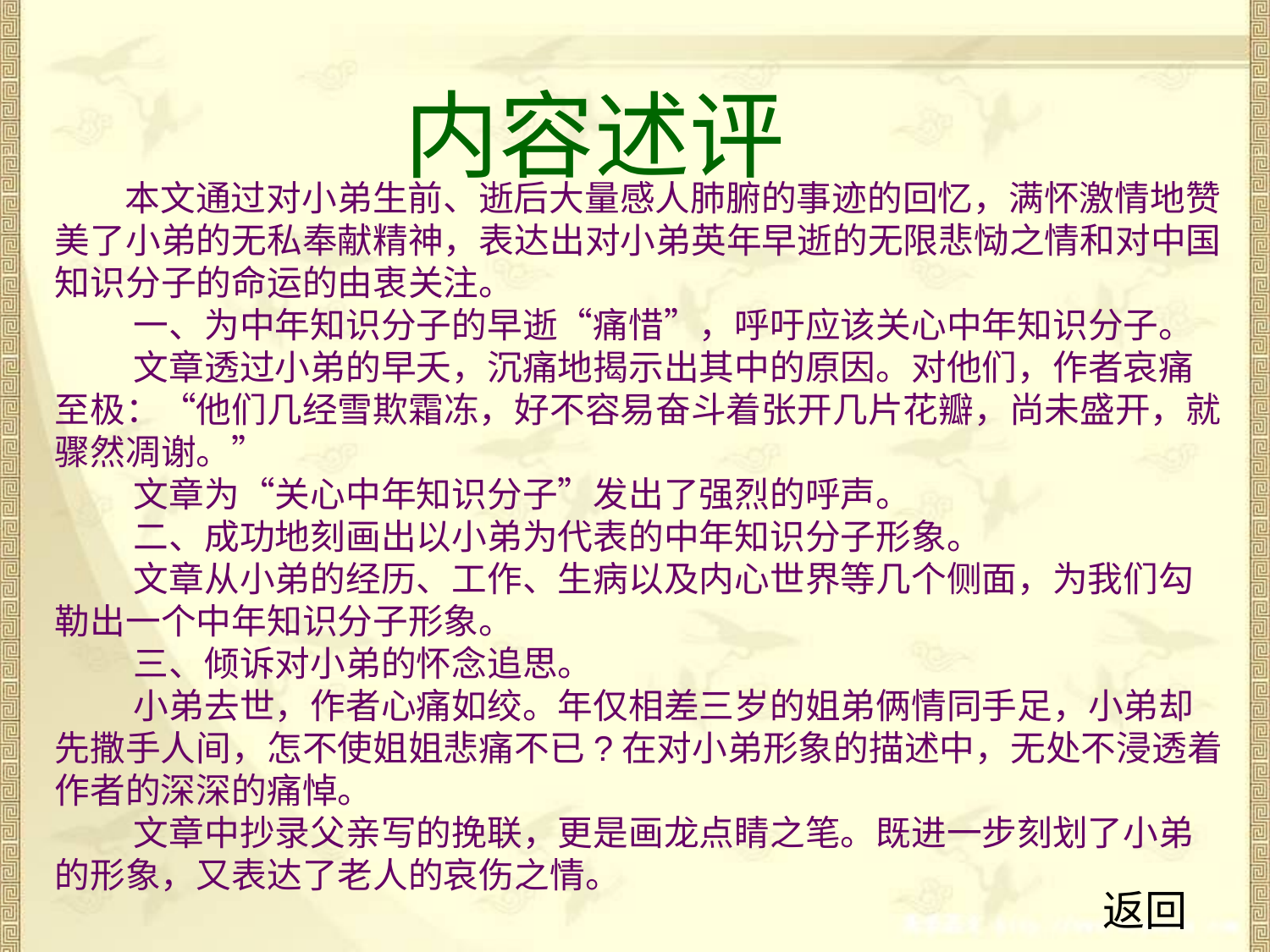

# 内容述评
          本文通过对小弟生前、逝后大量感人肺腑的事迹的回忆，满怀激情地赞美了小弟的无私奉献精神，表达出对小弟英年早逝的无限悲恸之情和对中国知识分子的命运的由衷关注。
         一、为中年知识分子的早逝“痛惜”，呼吁应该关心中年知识分子。
         文章透过小弟的早夭，沉痛地揭示出其中的原因。对他们，作者哀痛至极：“他们几经雪欺霜冻，好不容易奋斗着张开几片花瓣，尚未盛开，就骤然凋谢。”
         文章为“关心中年知识分子”发出了强烈的呼声。
         二、成功地刻画出以小弟为代表的中年知识分子形象。
         文章从小弟的经历、工作、生病以及内心世界等几个侧面，为我们勾勒出一个中年知识分子形象。
         三、倾诉对小弟的怀念追思。
         小弟去世，作者心痛如绞。年仅相差三岁的姐弟俩情同手足，小弟却先撒手人间，怎不使姐姐悲痛不已?在对小弟形象的描述中，无处不浸透着作者的深深的痛悼。
         文章中抄录父亲写的挽联，更是画龙点睛之笔。既进一步刻划了小弟的形象，又表达了老人的哀伤之情。
返回